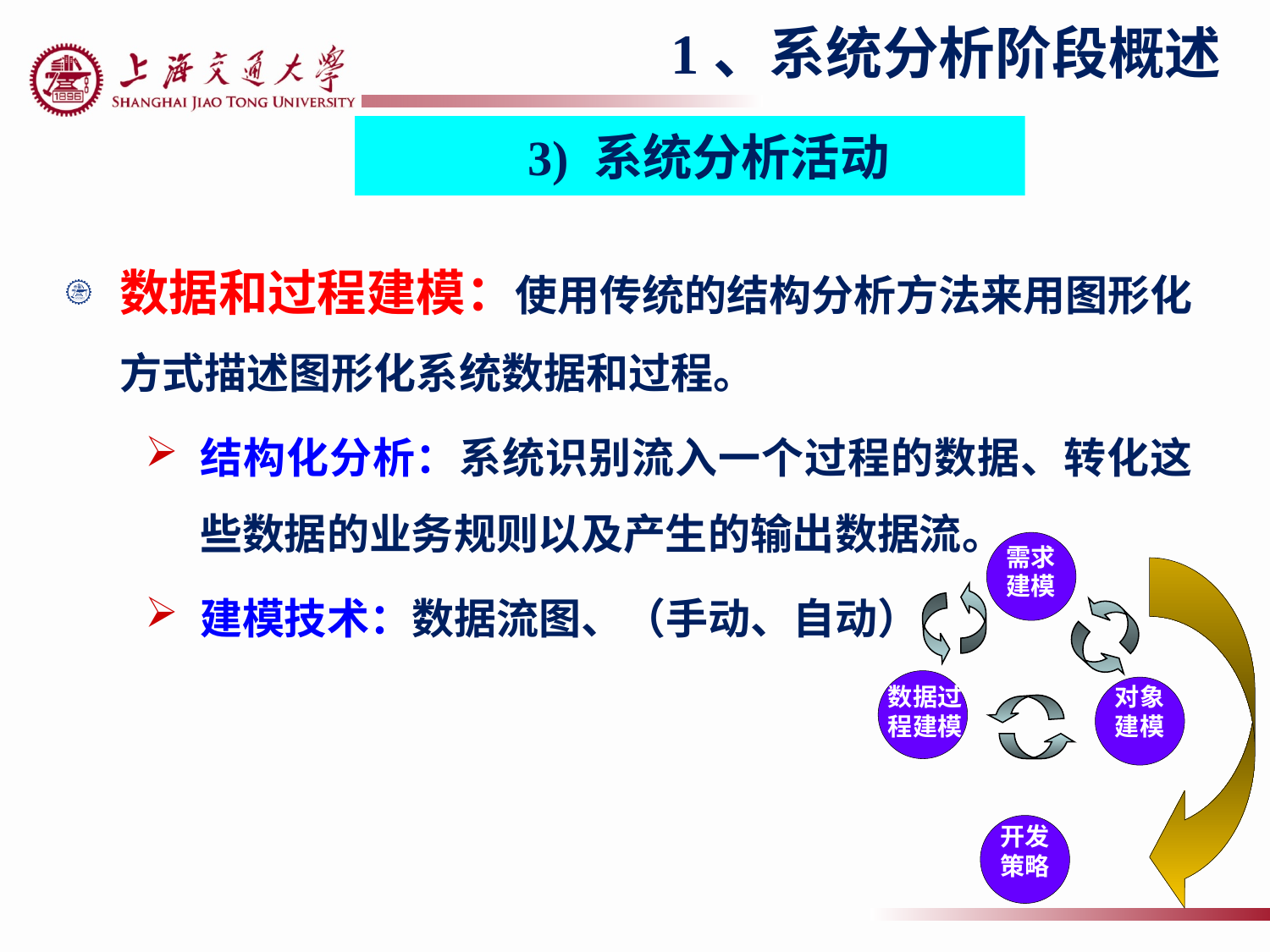

1、系统分析阶段概述
3) 系统分析活动
数据和过程建模：使用传统的结构分析方法来用图形化方式描述图形化系统数据和过程。
结构化分析：系统识别流入一个过程的数据、转化这些数据的业务规则以及产生的输出数据流。
建模技术：数据流图、（手动、自动）

需求
建模

数据过程建模
对象
建模

开发
策略